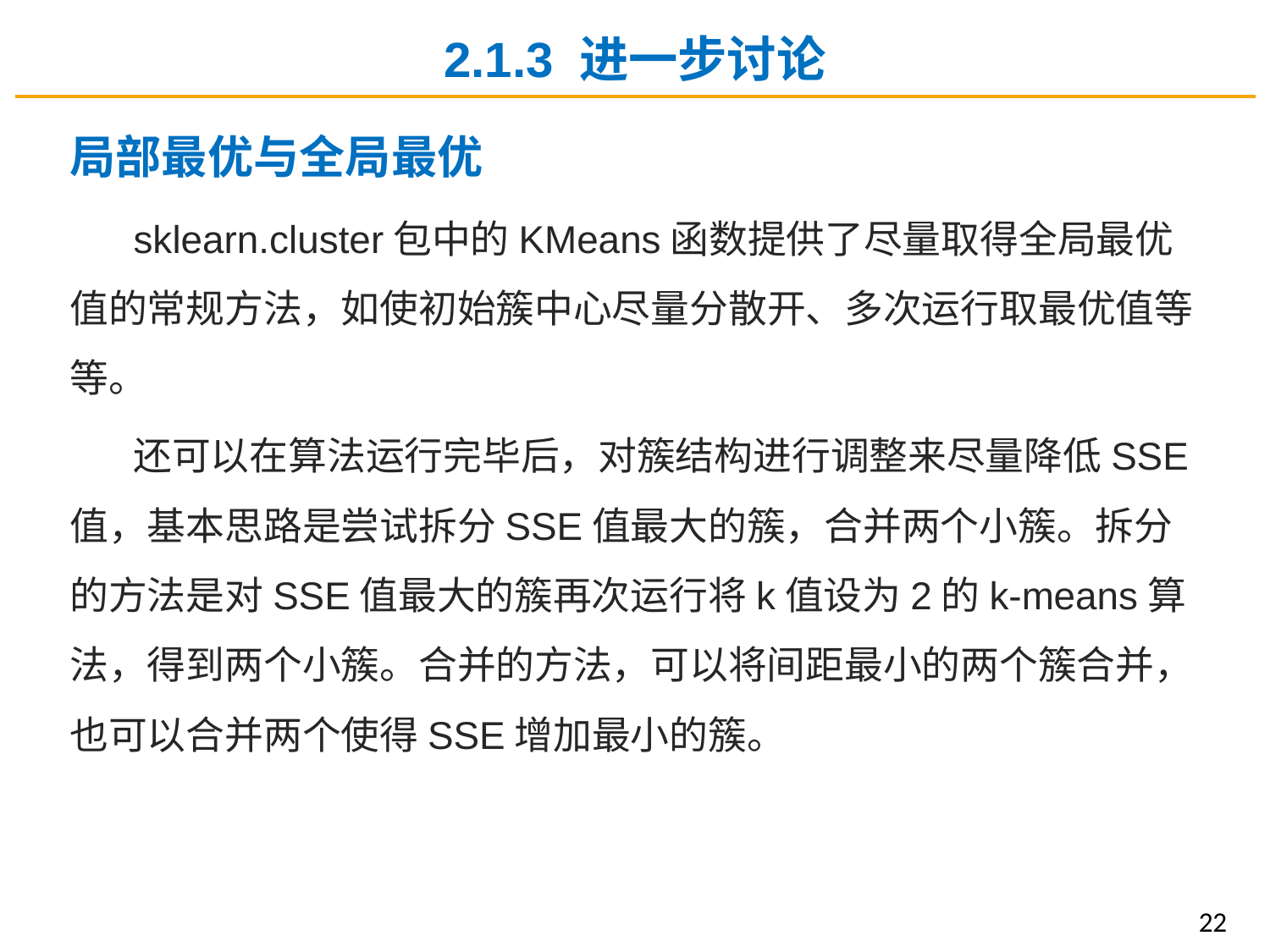

2.1.3 进一步讨论
局部最优与全局最优
sklearn.cluster包中的KMeans函数提供了尽量取得全局最优值的常规方法，如使初始簇中心尽量分散开、多次运行取最优值等等。
还可以在算法运行完毕后，对簇结构进行调整来尽量降低SSE值，基本思路是尝试拆分SSE值最大的簇，合并两个小簇。拆分的方法是对SSE值最大的簇再次运行将k值设为2的k-means算法，得到两个小簇。合并的方法，可以将间距最小的两个簇合并，也可以合并两个使得SSE增加最小的簇。
22